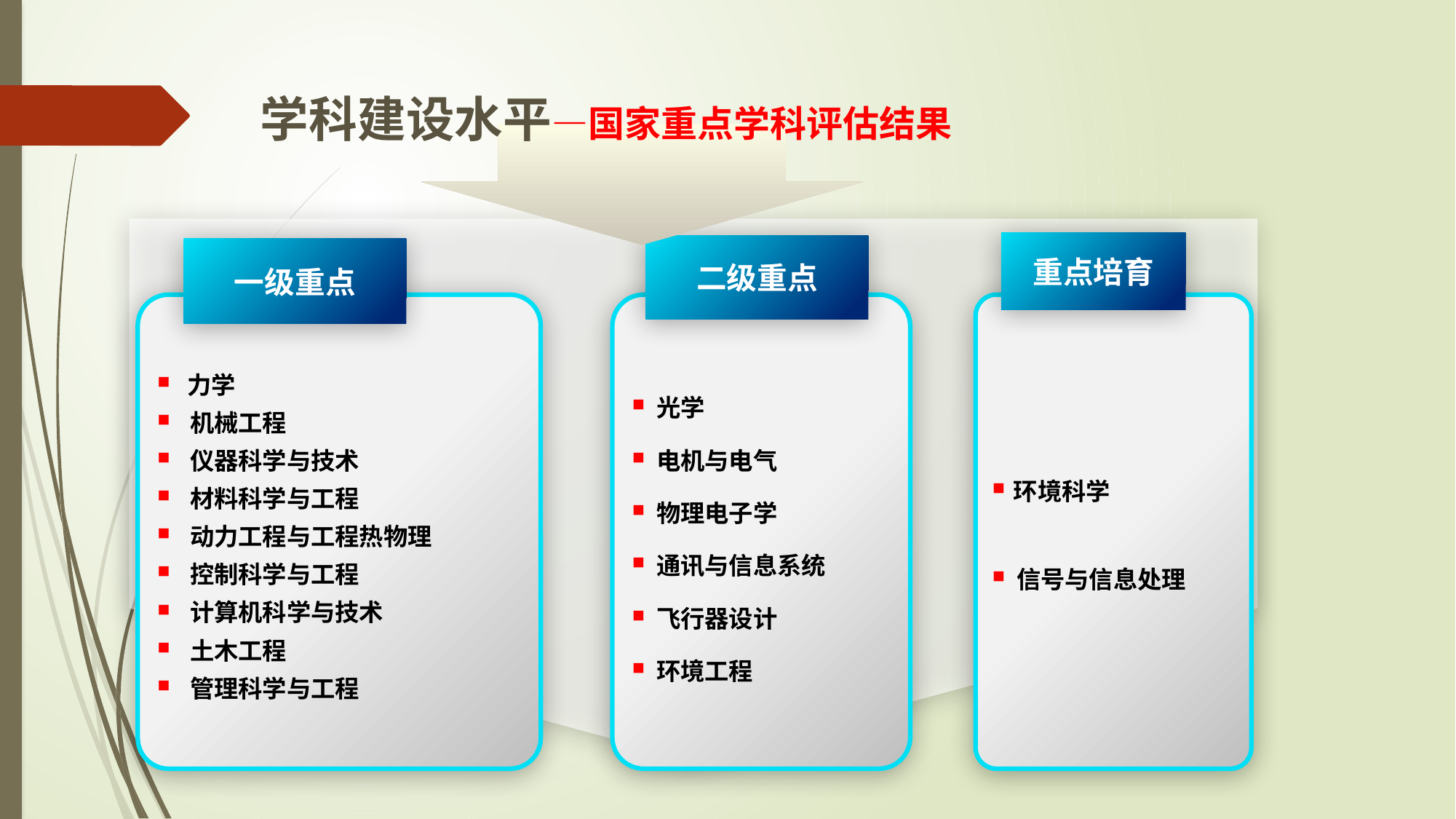

学科建设水平—国家重点学科评估结果

重点培育
二级重点
一级重点
  力学
机械工程
仪器科学与技术
材料科学与工程
动力工程与工程热物理
控制科学与工程
计算机科学与技术
土木工程
管理科学与工程
 光学
 电机与电气
 物理电子学
 通讯与信息系统
 飞行器设计
 环境工程
环境科学

 信号与信息处理